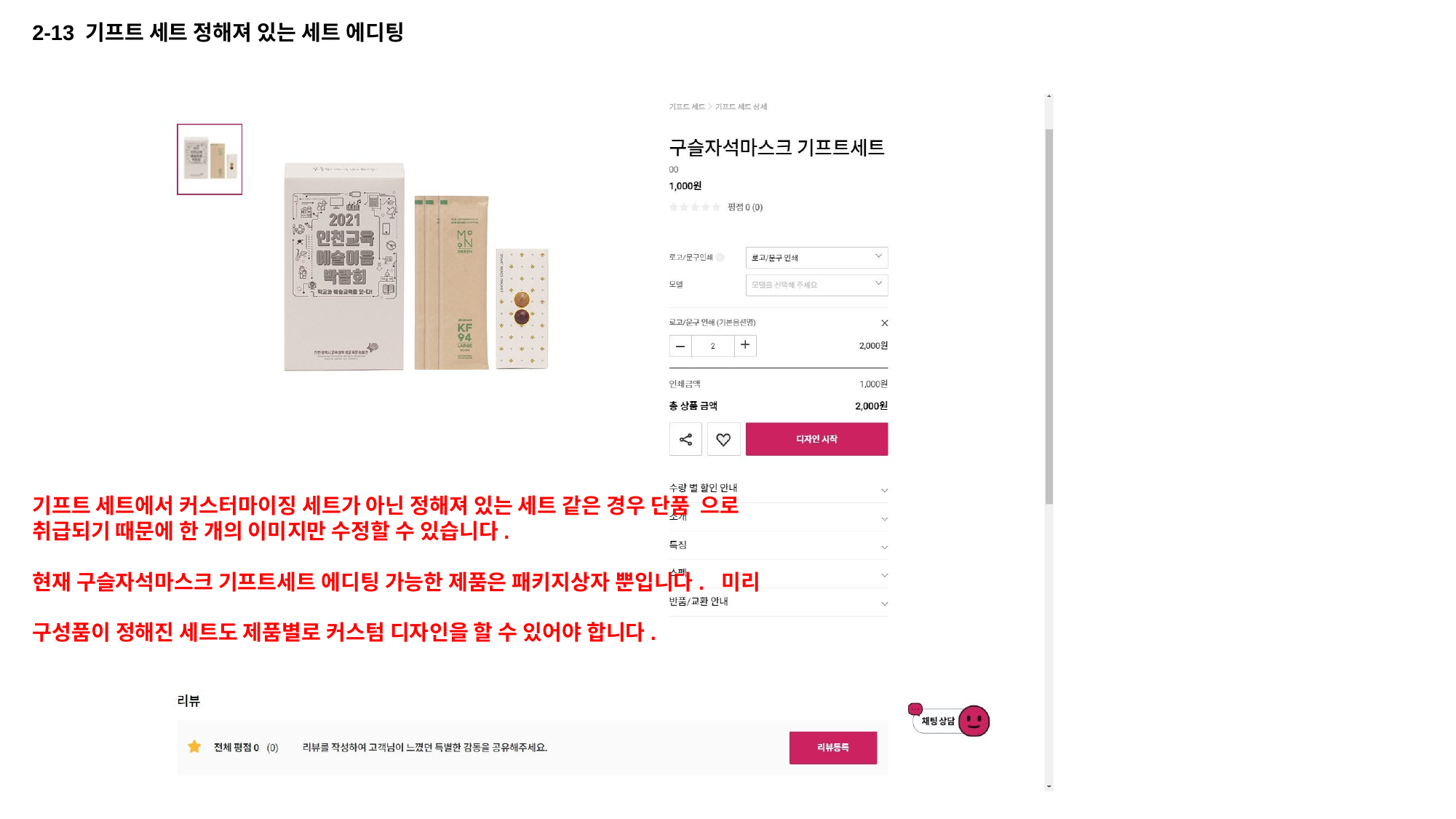

2-13 기프트 세트 정해져 있는 세트 에디팅

기프트 세트에서 커스터마이징 세트가 아닌 정해져 있는 세트 같은 경우 단품  으로 취급되기 때문에 한 개의 이미지만 수정할 수 있습니다.
현재 구슬자석마스크 기프트세트 에디팅 가능한 제품은 패키지상자 뿐입니다.  미리 구성품이 정해진 세트도 제품별로 커스텀 디자인을 할 수 있어야 합니다.